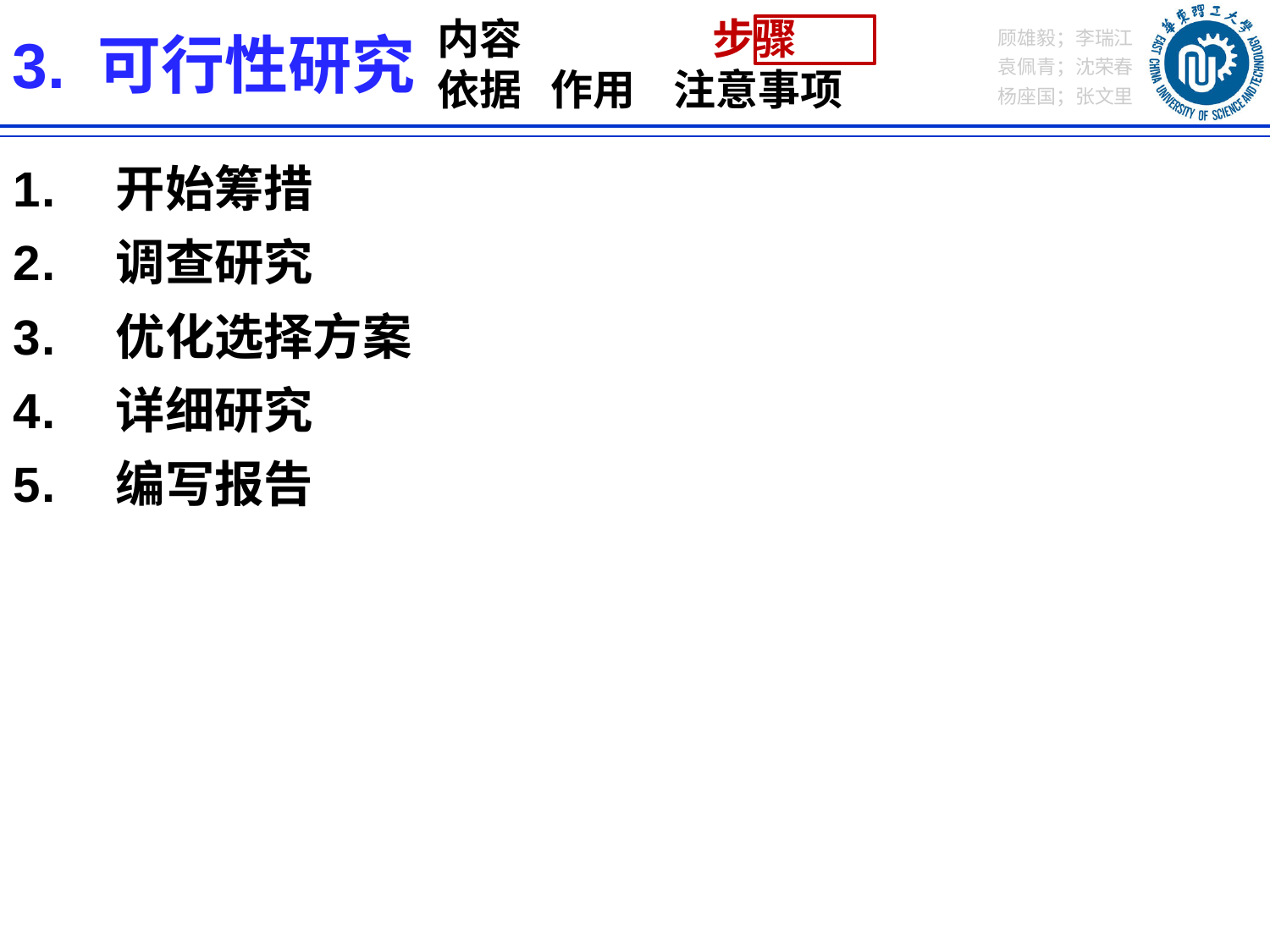

内容                    步骤
依据   作用    注意事项

3. 可行性研究
开始筹措
调查研究
优化选择方案
详细研究
编写报告